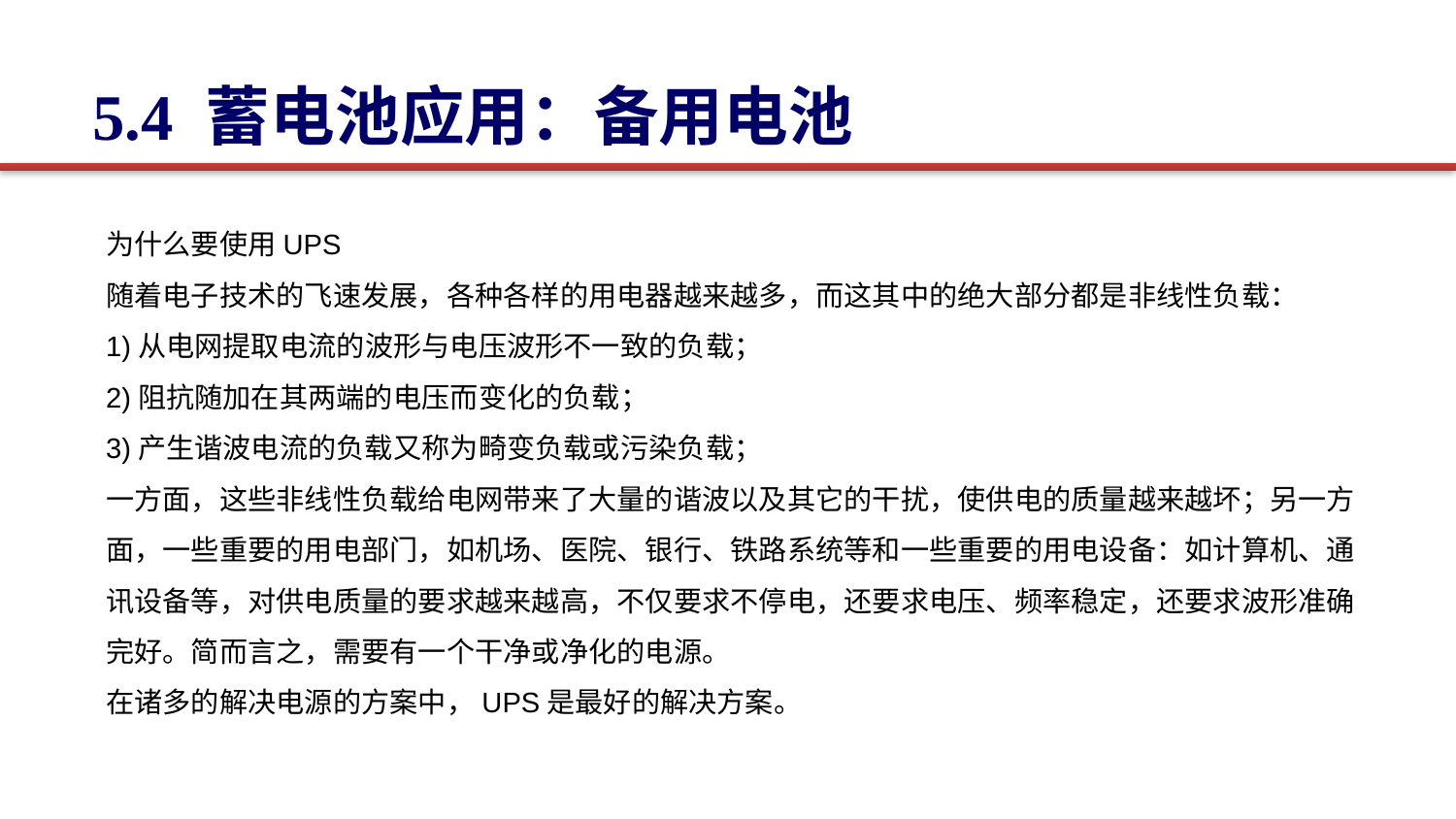

5.4 蓄电池应用：备用电池

为什么要使用UPS
随着电子技术的飞速发展，各种各样的用电器越来越多，而这其中的绝大部分都是非线性负载：
1)从电网提取电流的波形与电压波形不一致的负载；
2)阻抗随加在其两端的电压而变化的负载；
3)产生谐波电流的负载又称为畸变负载或污染负载；
一方面，这些非线性负载给电网带来了大量的谐波以及其它的干扰，使供电的质量越来越坏；另一方面，一些重要的用电部门，如机场、医院、银行、铁路系统等和一些重要的用电设备：如计算机、通讯设备等，对供电质量的要求越来越高，不仅要求不停电，还要求电压、频率稳定，还要求波形准确完好。简而言之，需要有一个干净或净化的电源。
在诸多的解决电源的方案中，UPS是最好的解决方案。